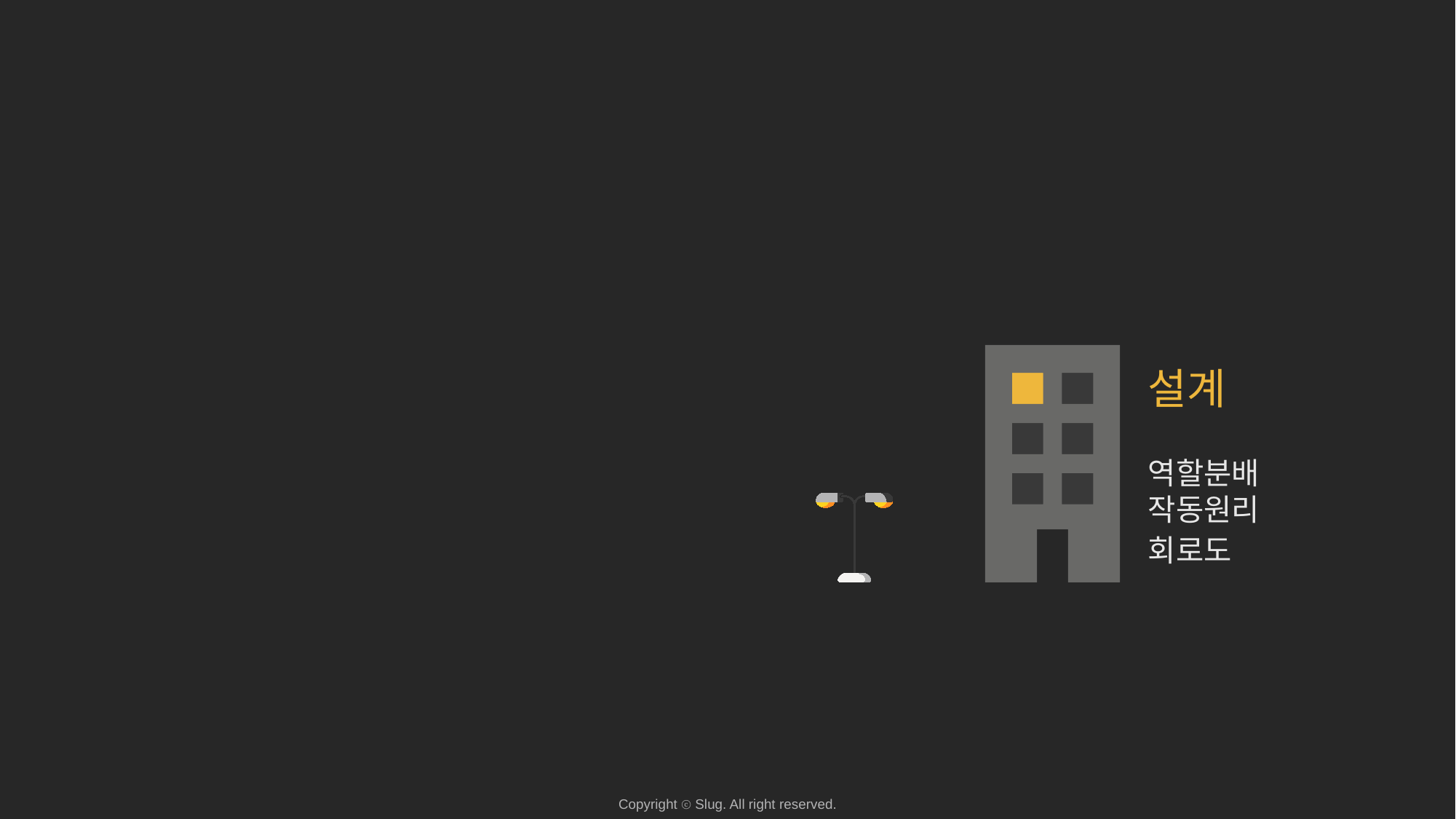

설계
역할분배
작동원리

회로도
Copyright ⓒ Slug. All right reserved.